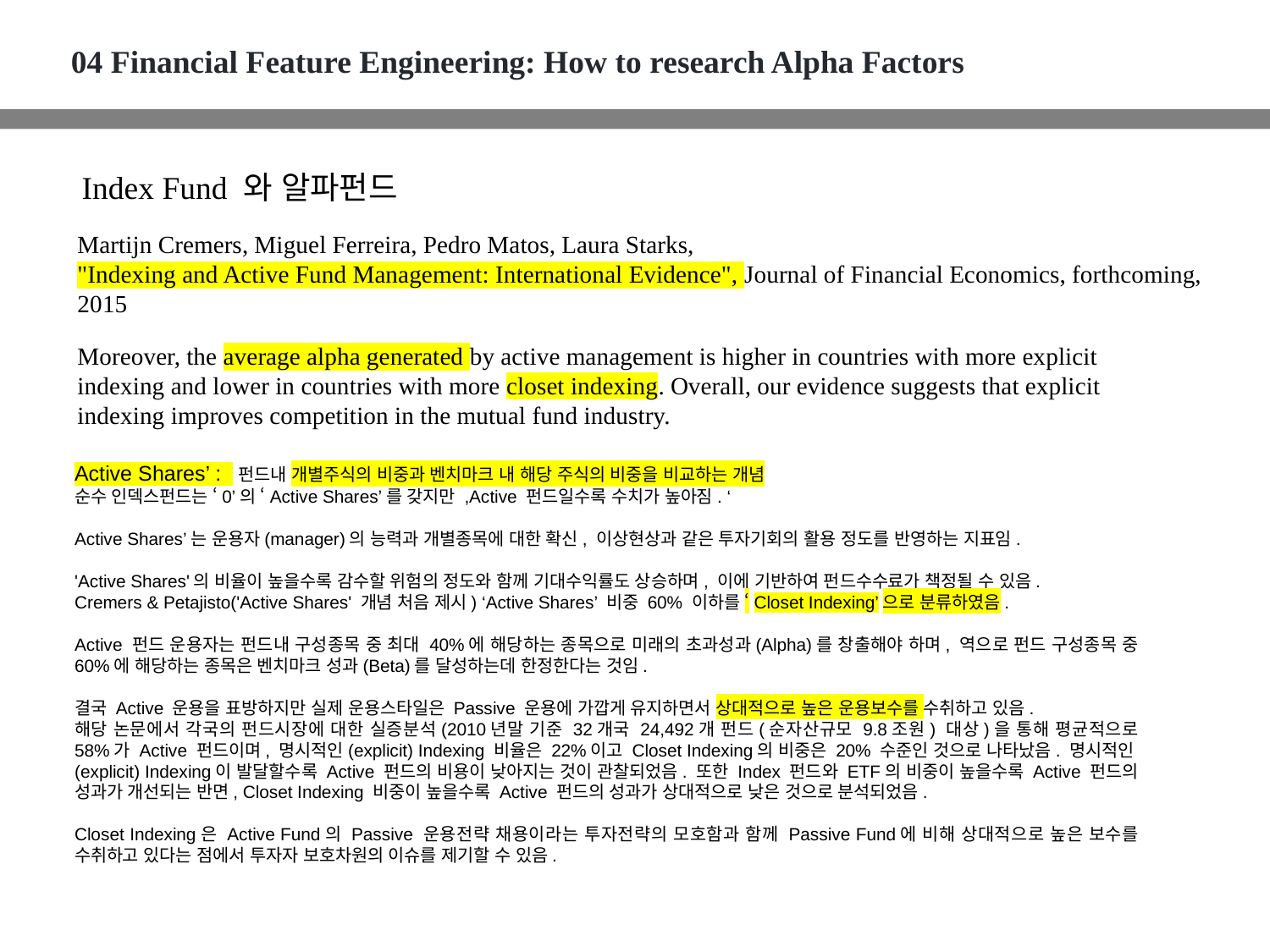

04 Financial Feature Engineering: How to research Alpha Factors

Index Fund 와 알파펀드
Martijn Cremers, Miguel Ferreira, Pedro Matos, Laura Starks,
"Indexing and Active Fund Management: International Evidence", Journal of Financial Economics, forthcoming, 2015
Moreover, the average alpha generated by active management is higher in countries with more explicit indexing and lower in countries with more closet indexing. Overall, our evidence suggests that explicit indexing improves competition in the mutual fund industry.
Active Shares’ :  펀드내 개별주식의 비중과 벤치마크 내 해당 주식의 비중을 비교하는 개념
순수 인덱스펀드는 ‘0’의 ‘Active Shares’를 갖지만 ,Active 펀드일수록 수치가 높아짐. ‘

Active Shares’는 운용자(manager)의 능력과 개별종목에 대한 확신, 이상현상과 같은 투자기회의 활용 정도를 반영하는 지표임.

'Active Shares'의 비율이 높을수록 감수할 위험의 정도와 함께 기대수익률도 상승하며, 이에 기반하여 펀드수수료가 책정될 수 있음.
Cremers & Petajisto('Active Shares' 개념 처음 제시) ‘Active Shares’ 비중 60% 이하를 ‘Closet Indexing’으로 분류하였음.

Active 펀드 운용자는 펀드내 구성종목 중 최대 40%에 해당하는 종목으로 미래의 초과성과(Alpha)를 창출해야 하며, 역으로 펀드 구성종목 중 60%에 해당하는 종목은 벤치마크 성과(Beta)를 달성하는데 한정한다는 것임.

결국 Active 운용을 표방하지만 실제 운용스타일은 Passive 운용에 가깝게 유지하면서 상대적으로 높은 운용보수를 수취하고 있음.
해당 논문에서 각국의 펀드시장에 대한 실증분석(2010년말 기준 32개국 24,492개 펀드(순자산규모 9.8조원) 대상)을 통해 평균적으로 58%가 Active 펀드이며, 명시적인(explicit) Indexing 비율은 22%이고 Closet Indexing의 비중은 20% 수준인 것으로 나타났음. 명시적인(explicit) Indexing이 발달할수록 Active 펀드의 비용이 낮아지는 것이 관찰되었음. 또한 Index 펀드와 ETF의 비중이 높을수록 Active 펀드의 성과가 개선되는 반면, Closet Indexing 비중이 높을수록 Active 펀드의 성과가 상대적으로 낮은 것으로 분석되었음.

Closet Indexing은 Active Fund의 Passive 운용전략 채용이라는 투자전략의 모호함과 함께 Passive Fund에 비해 상대적으로 높은 보수를 수취하고 있다는 점에서 투자자 보호차원의 이슈를 제기할 수 있음.